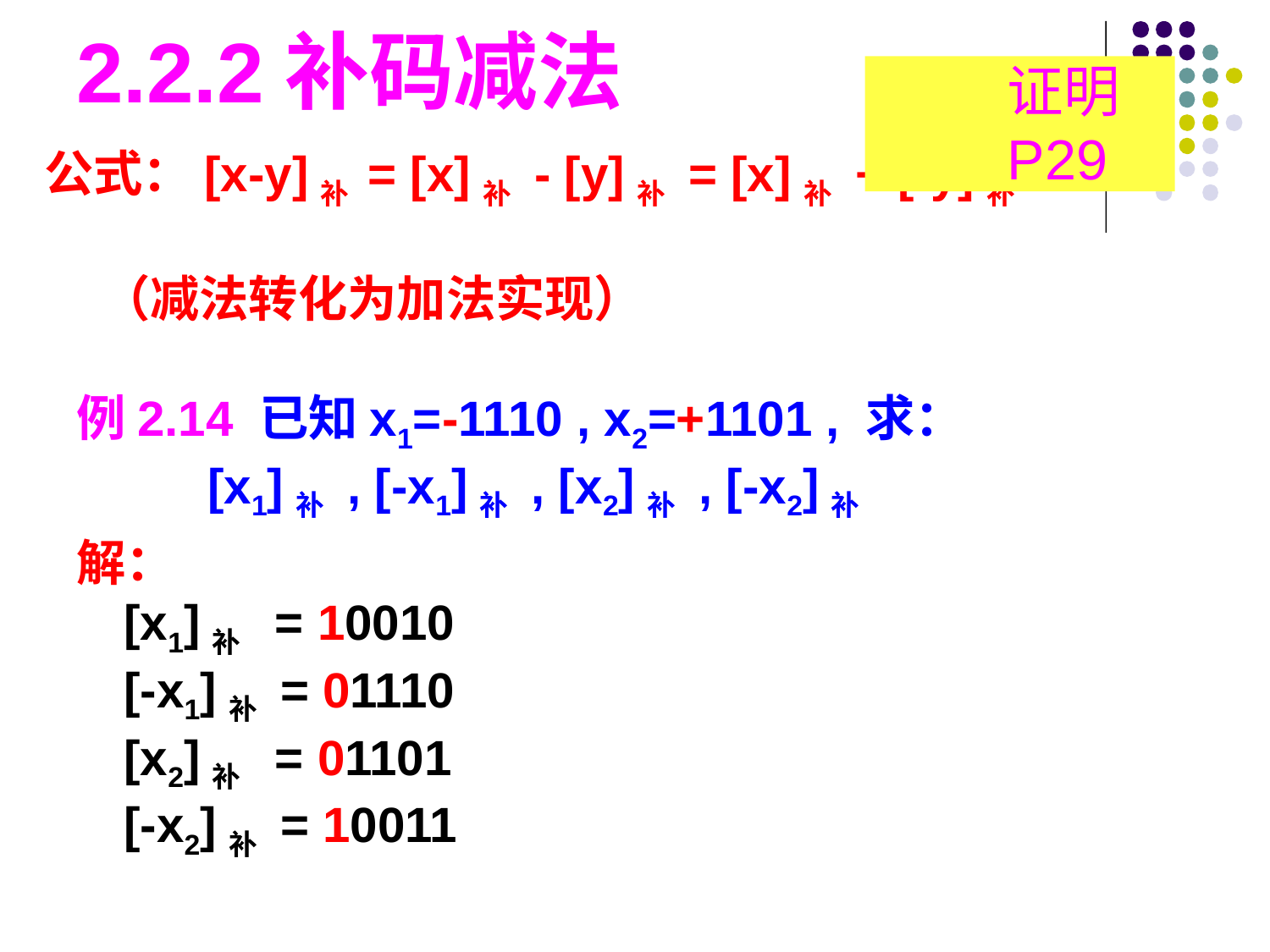

2.2.2补码减法
证明P29
公式：[x-y]补 = [x]补 - [y]补 = [x]补 + [-y]补
    （减法转化为加法实现）
例2.14 已知x1=-1110 , x2=+1101 , 求：
　  [x1]补 , [-x1]补 , [x2]补 , [-x2]补
解：
[x1]补  = 10010
[-x1]补 = 01110
[x2]补  = 01101
[-x2]补 = 10011
#
39